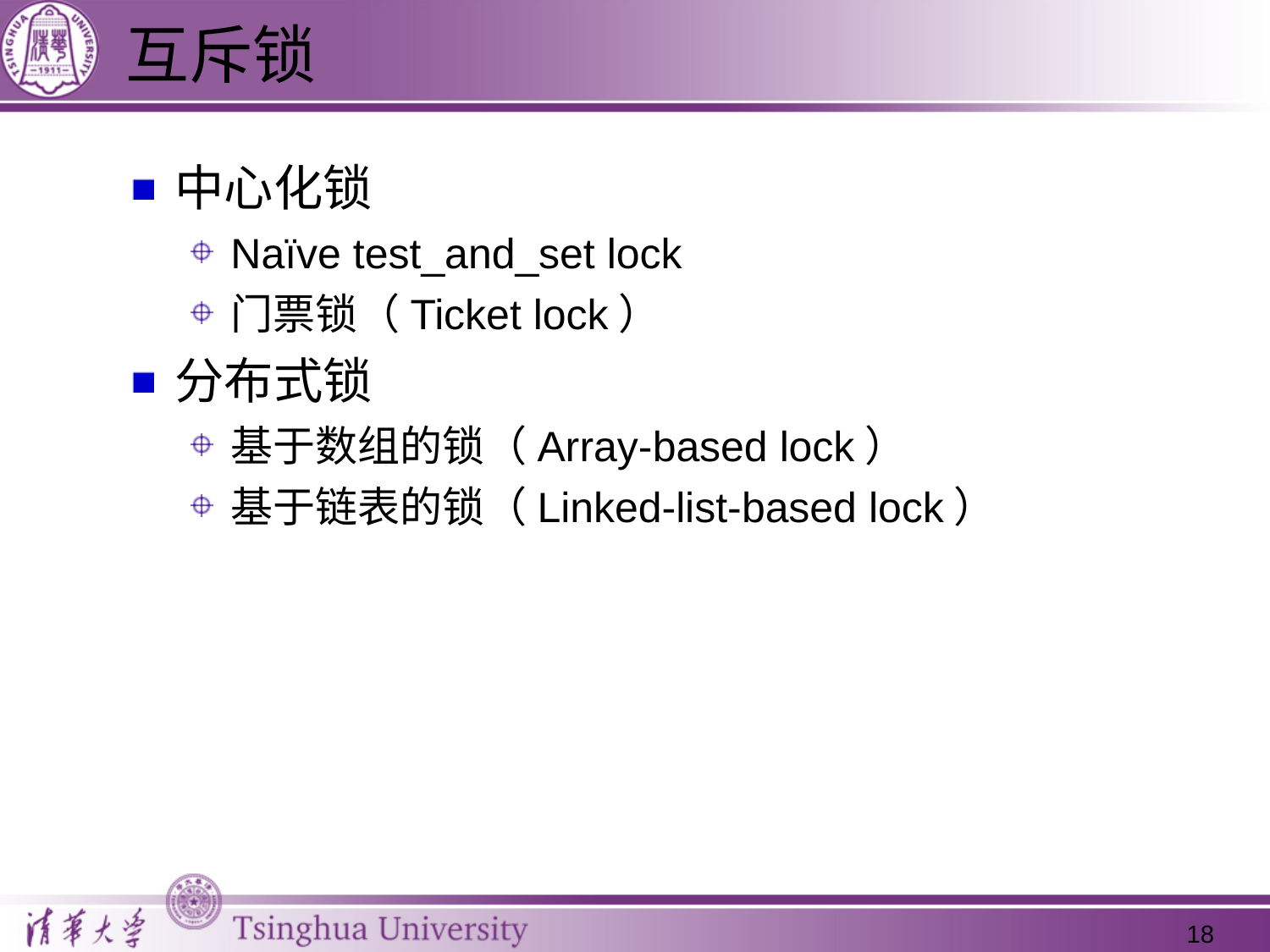

# 互斥锁
中心化锁
Naïve test_and_set lock
门票锁（Ticket lock）
分布式锁
基于数组的锁（Array-based lock）
基于链表的锁（Linked-list-based lock）
18